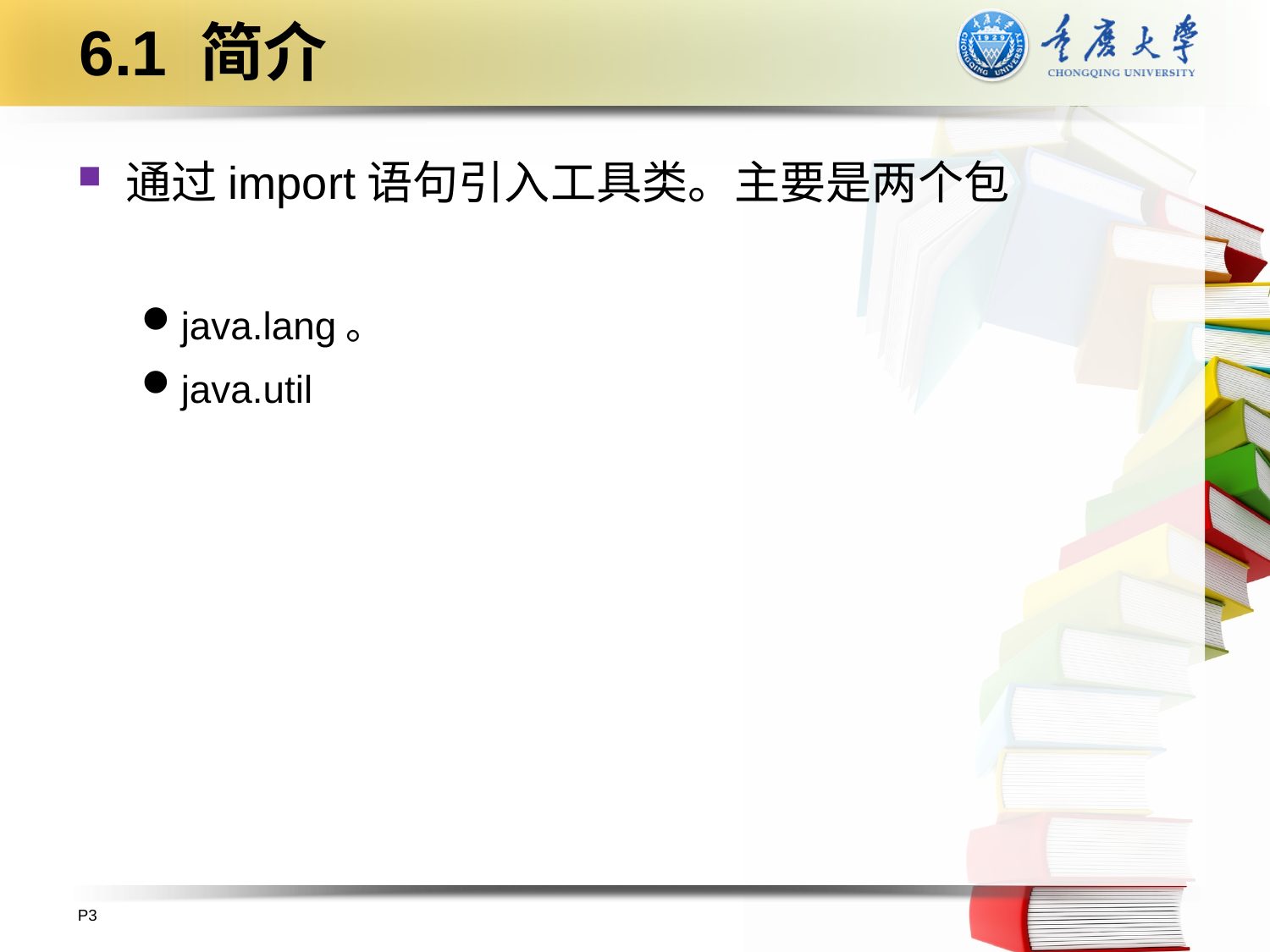

# 6.1 简介
通过import语句引入工具类。主要是两个包

java.lang。
java.util
P3